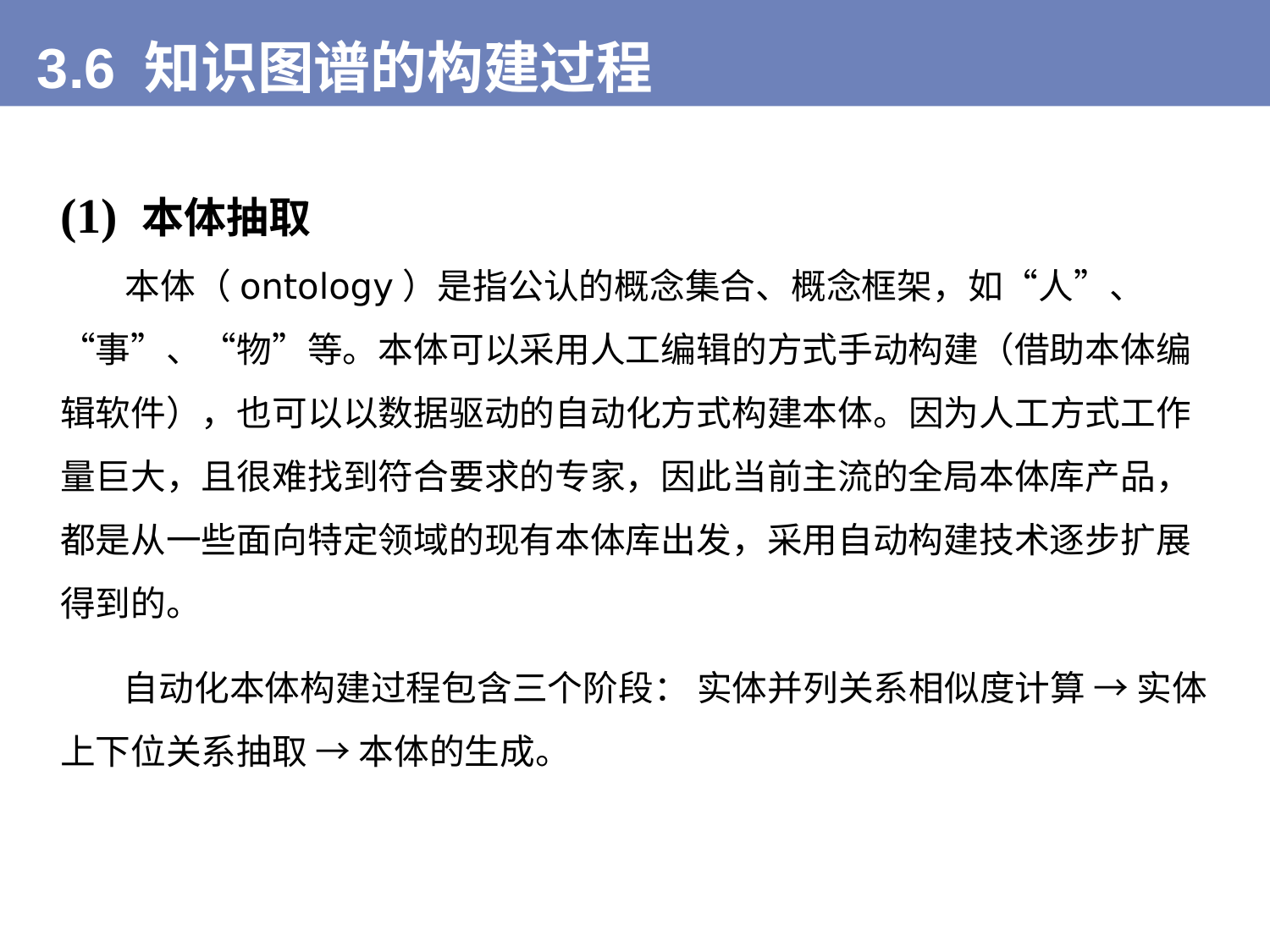

3.6 知识图谱的构建过程
(1) 本体抽取
        本体（ontology）是指公认的概念集合、概念框架，如“人”、“事”、“物”等。本体可以采用人工编辑的方式手动构建（借助本体编辑软件），也可以以数据驱动的自动化方式构建本体。因为人工方式工作量巨大，且很难找到符合要求的专家，因此当前主流的全局本体库产品，都是从一些面向特定领域的现有本体库出发，采用自动构建技术逐步扩展得到的。

       自动化本体构建过程包含三个阶段： 实体并列关系相似度计算 → 实体上下位关系抽取 → 本体的生成。